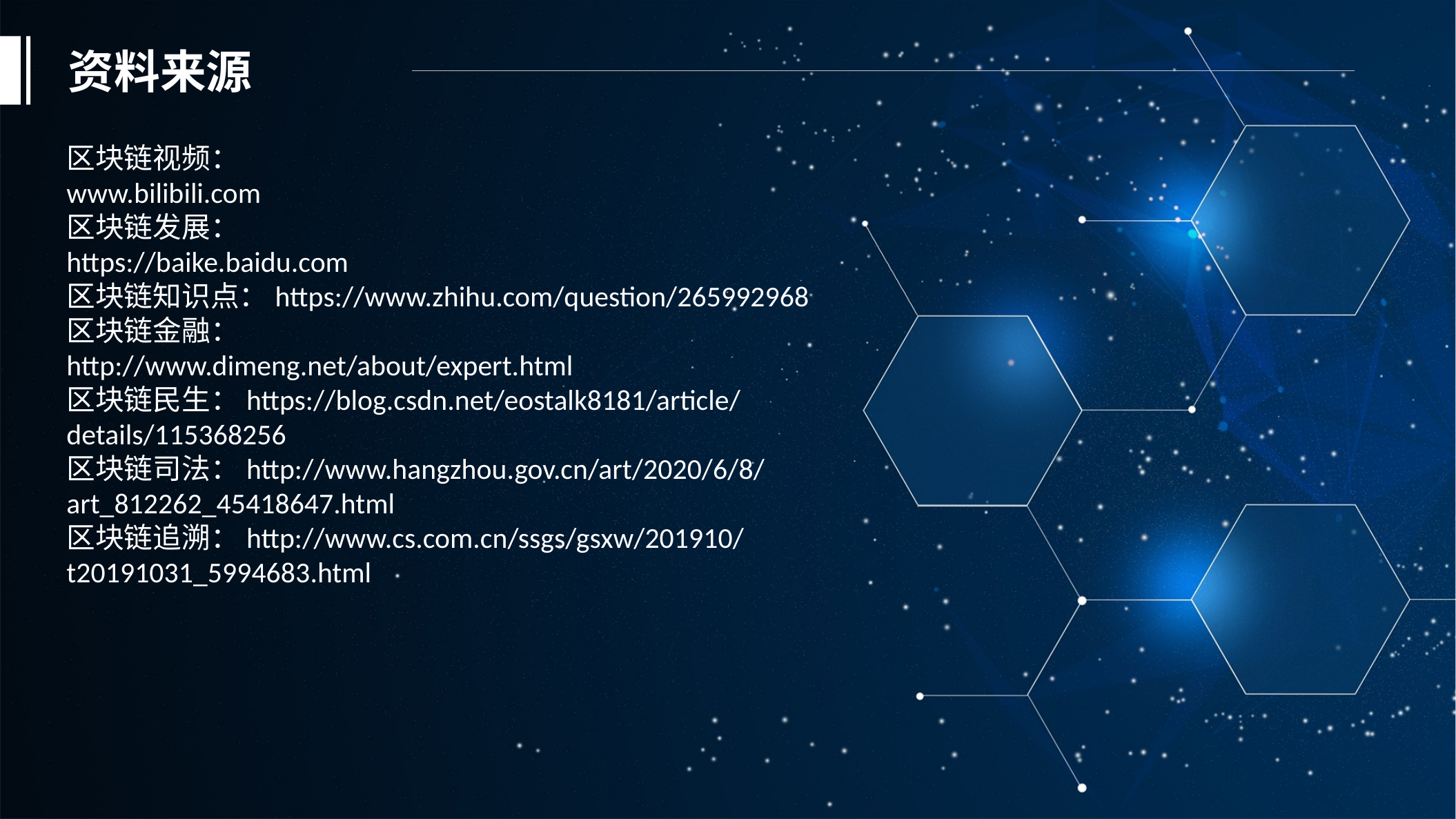

资料来源
区块链视频：
www.bilibili.com
区块链发展：
https://baike.baidu.com
区块链知识点：https://www.zhihu.com/question/265992968
区块链金融：
http://www.dimeng.net/about/expert.html
区块链民生：https://blog.csdn.net/eostalk8181/article/details/115368256
区块链司法：http://www.hangzhou.gov.cn/art/2020/6/8/art_812262_45418647.html
区块链追溯：http://www.cs.com.cn/ssgs/gsxw/201910/t20191031_5994683.html